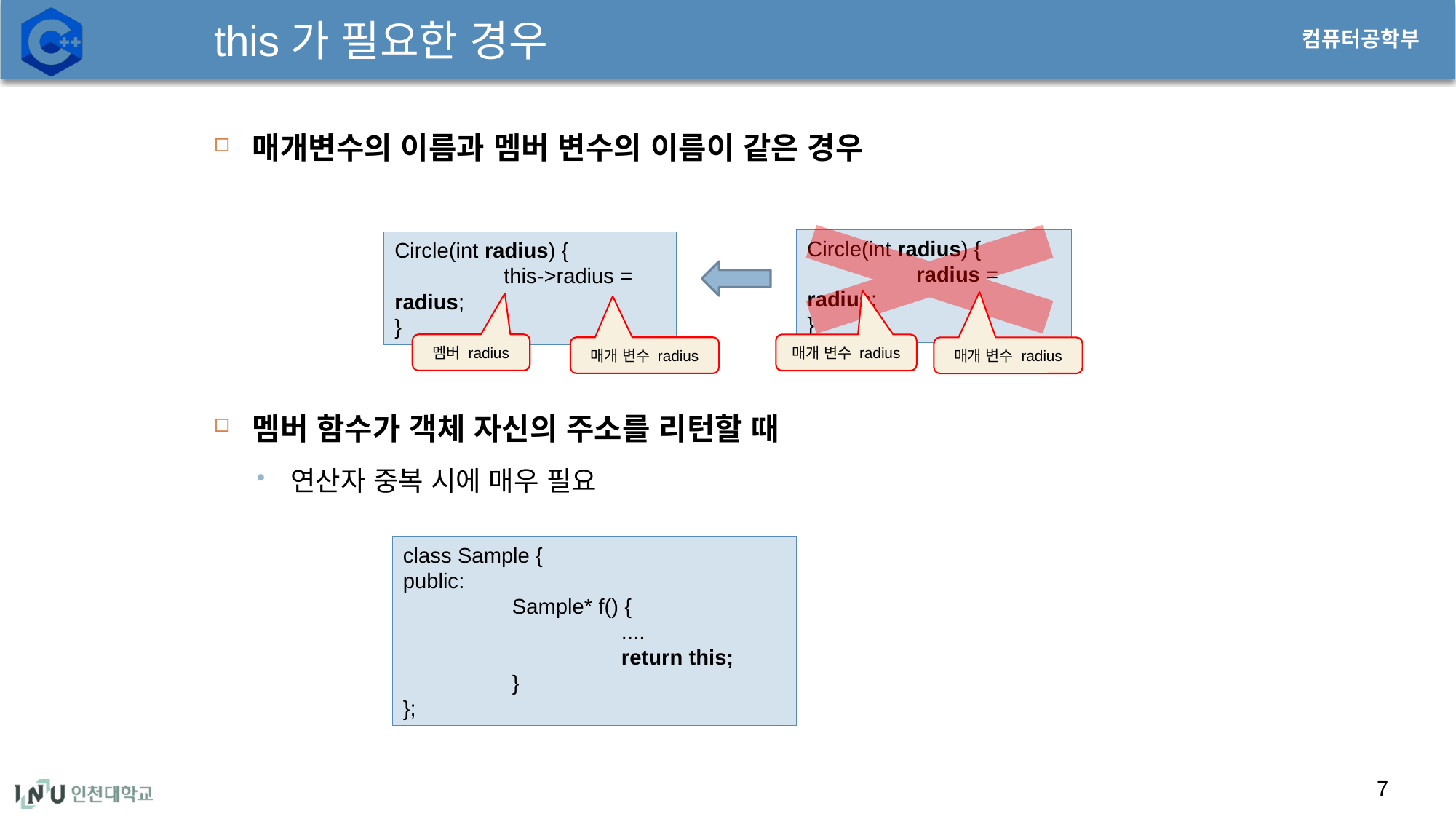

# this가 필요한 경우
매개변수의 이름과 멤버 변수의 이름이 같은 경우

멤버 함수가 객체 자신의 주소를 리턴할 때
연산자 중복 시에 매우 필요

Circle(int radius) {
	radius = radius;
}
Circle(int radius) {
	this->radius = radius;
}

멤버 radius
매개 변수 radius
매개 변수 radius
매개 변수 radius
class Sample {
public:
	Sample* f() {
		....
		return this;
	}
};